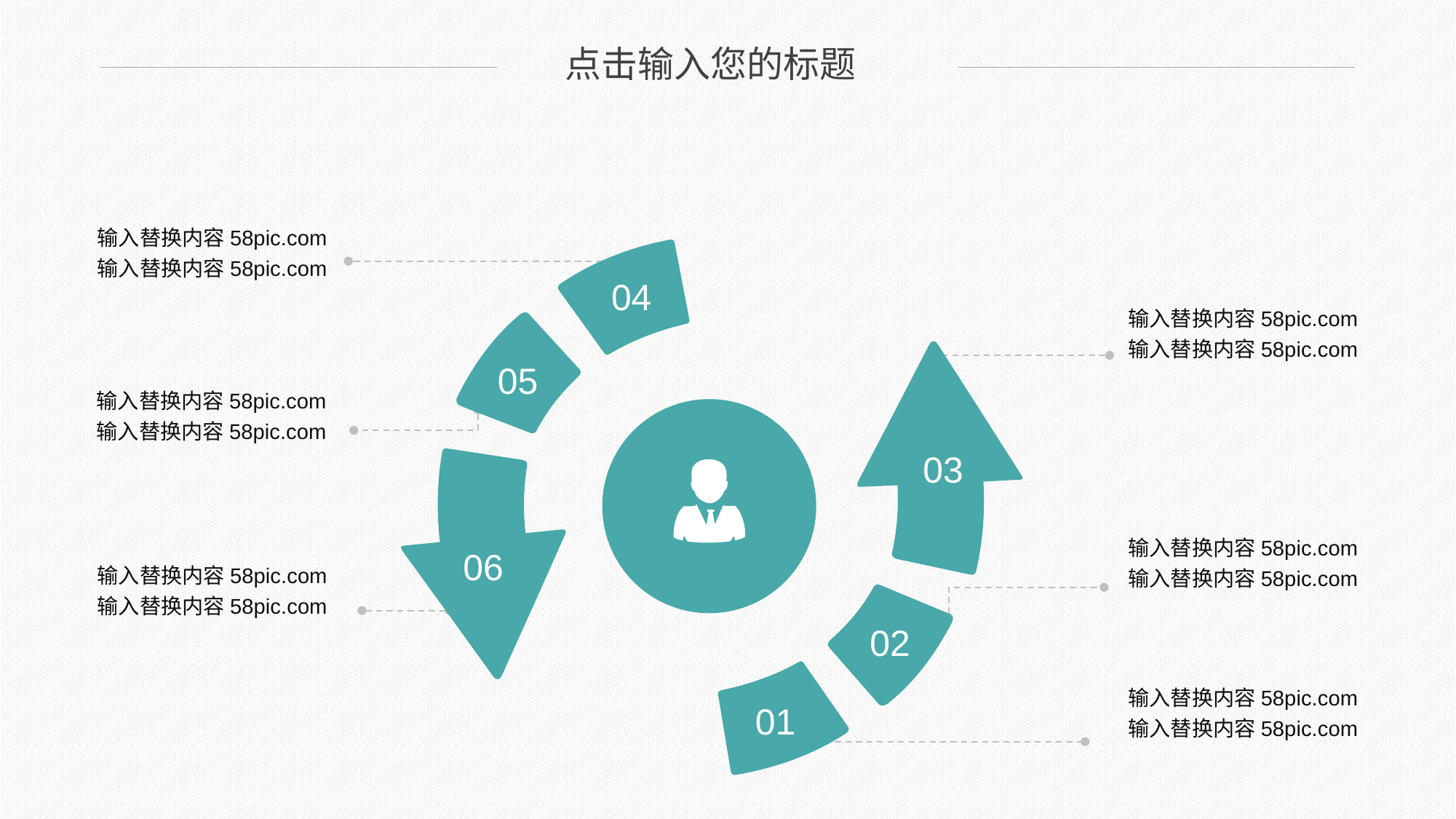

点击输入您的标题
输入替换内容58pic.com输入替换内容58pic.com

04

输入替换内容58pic.com输入替换内容58pic.com

05

03

输入替换内容58pic.com输入替换内容58pic.com

06
输入替换内容58pic.com输入替换内容58pic.com
输入替换内容58pic.com输入替换内容58pic.com

02

01
输入替换内容58pic.com输入替换内容58pic.com